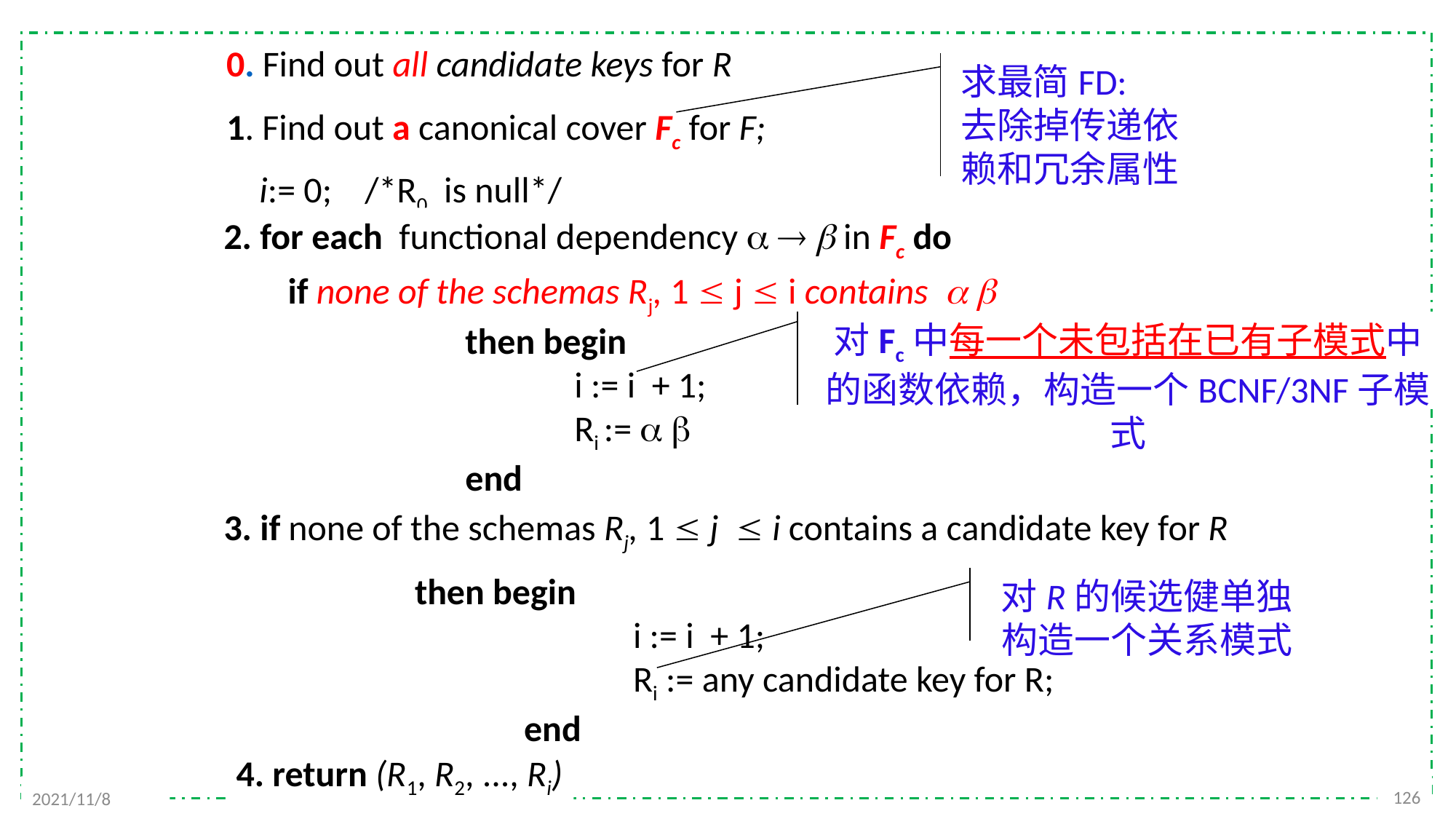

0. Find out all candidate keys for R
求最简FD:
去除掉传递依赖和冗余属性
1. Find out a canonical cover Fc for F;
    i:= 0;    /*R0  is null*/

2. for each  functional dependency α → β in Fc do
     if none of the schemas Rj, 1 ≤ j ≤ i contains  α β
		then begin
			i := i  + 1;
			Ri := α β
		end
对Fc中每一个未包括在已有子模式中的函数依赖，构造一个BCNF/3NF子模式
3. if none of the schemas Rj, 1 ≤ j  ≤ i contains a candidate key for R
then begin
		i := i  + 1;
		Ri := any candidate key for R;
	end
对R的候选健单独构造一个关系模式
4. return (R1, R2, ..., Ri)
126
2021/11/8